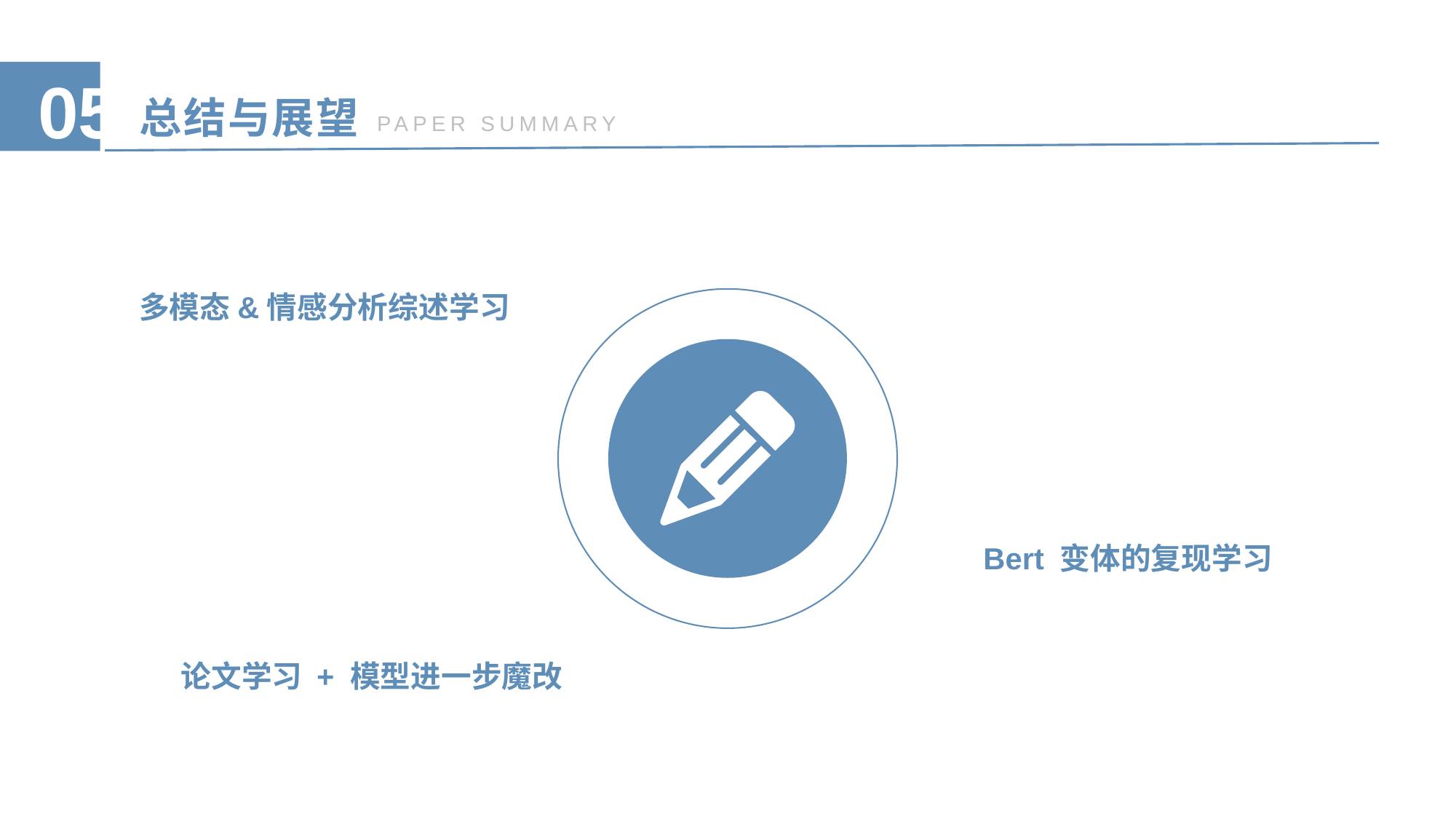

05

总结与展望
PAPER SUMMARY
多模态&情感分析综述学习

Bert 变体的复现学习
论文学习 + 模型进一步魔改